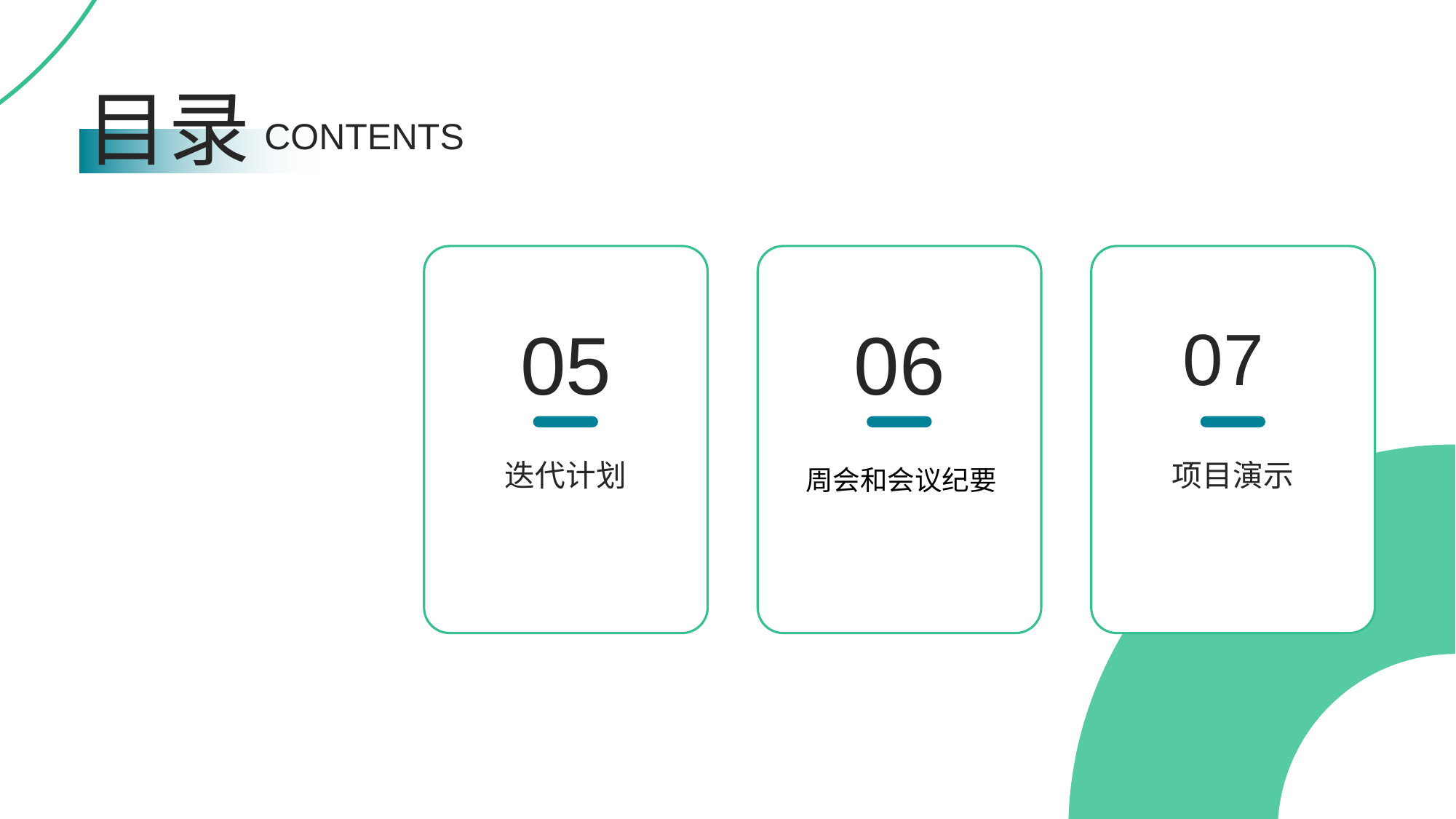

目录
CONTENTS

05
06
07

迭代计划
项目演示
周会和会议纪要